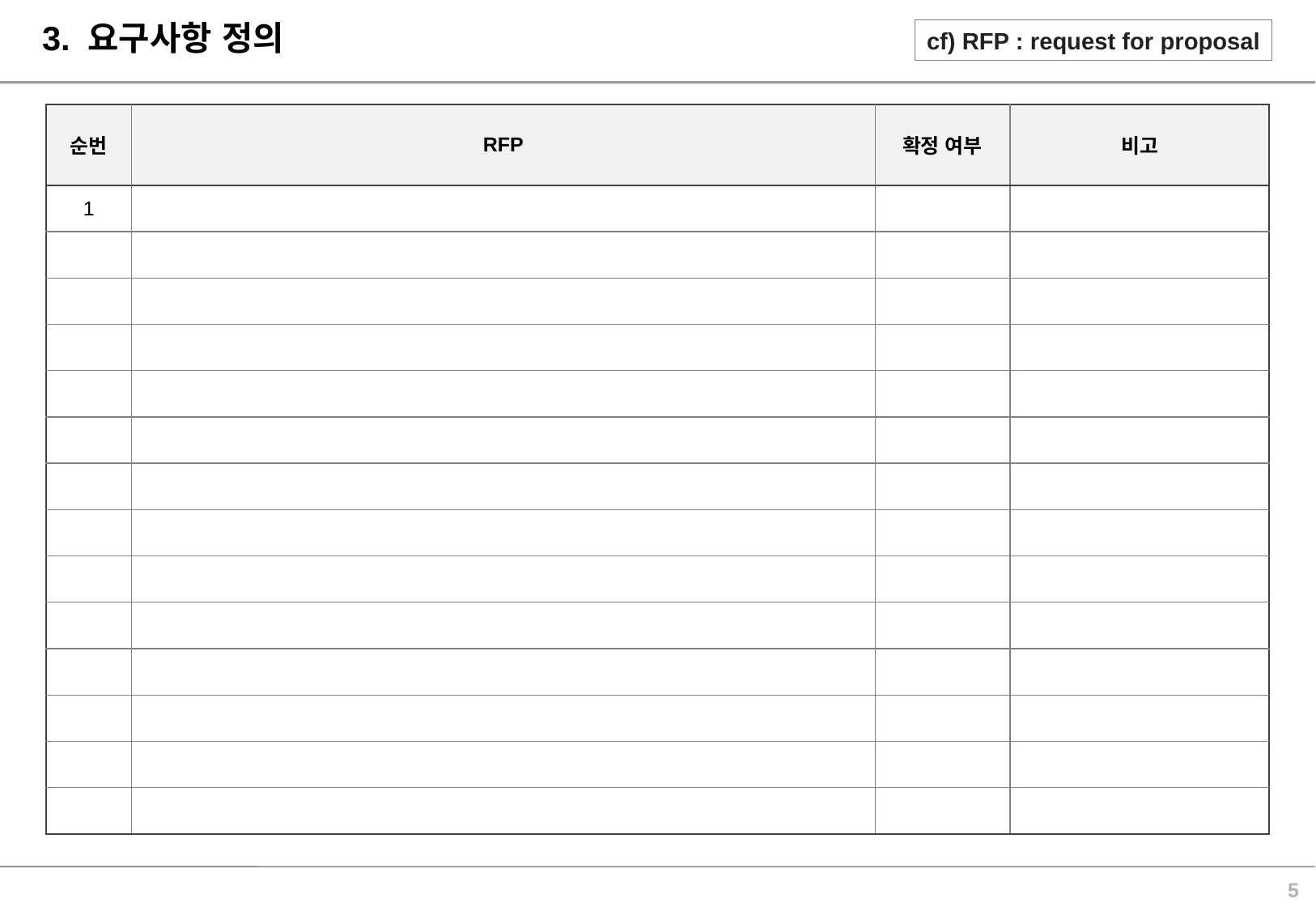

# 3. 요구사항 정의
cf) RFP : request for proposal
| 순번 | RFP | 확정 여부 | 비고 |
| --- | --- | --- | --- |
| 1 |  |  |  |
|  |  |  |  |
|  |  |  |  |
|  |  |  |  |
|  |  |  |  |
|  |  |  |  |
|  |  |  |  |
|  |  |  |  |
|  |  |  |  |
|  |  |  |  |
|  |  |  |  |
|  |  |  |  |
|  |  |  |  |
|  |  |  |  |
5